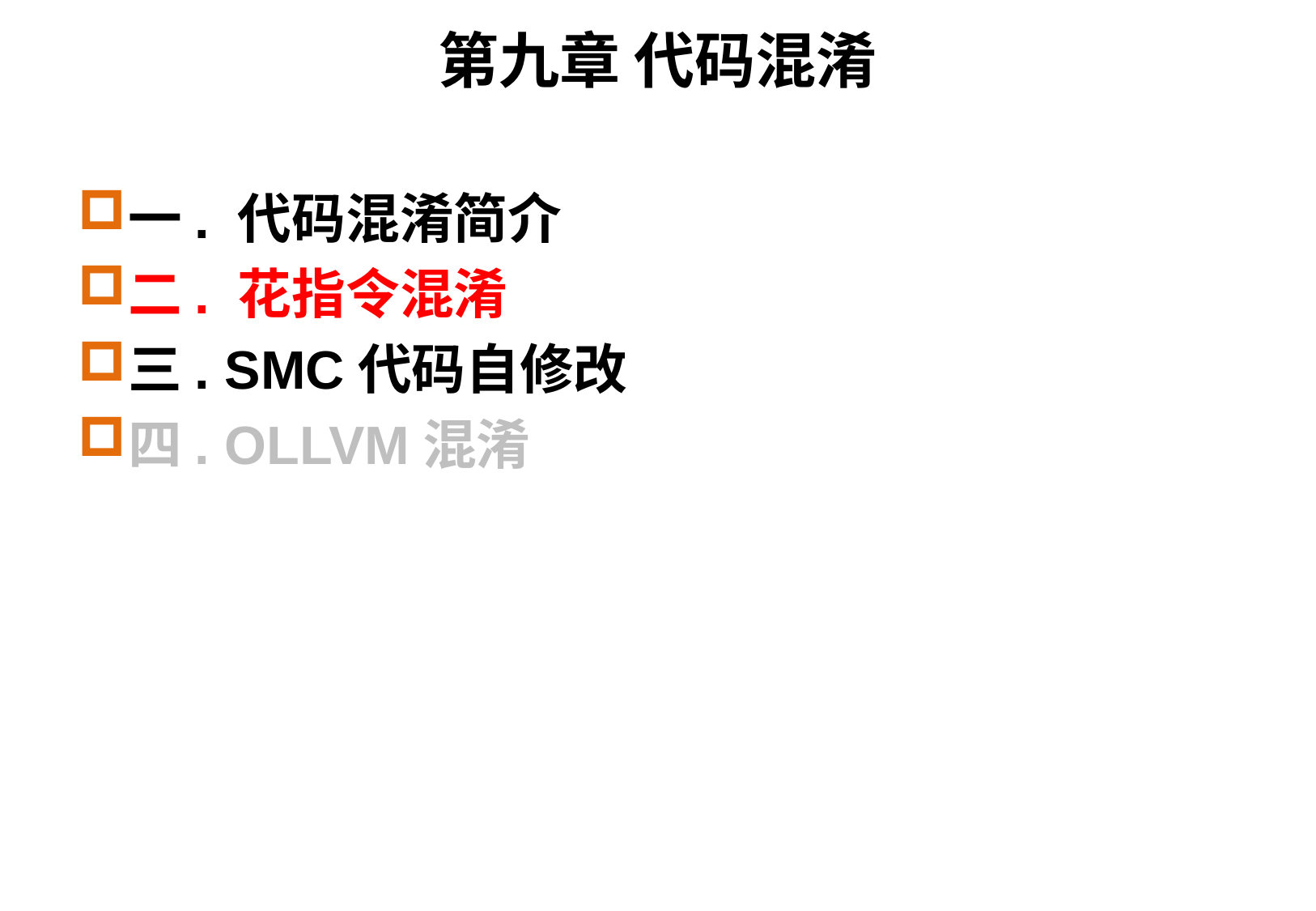

# 第九章 代码混淆
一. 代码混淆简介
二. 花指令混淆
三. SMC代码自修改
四. OLLVM混淆